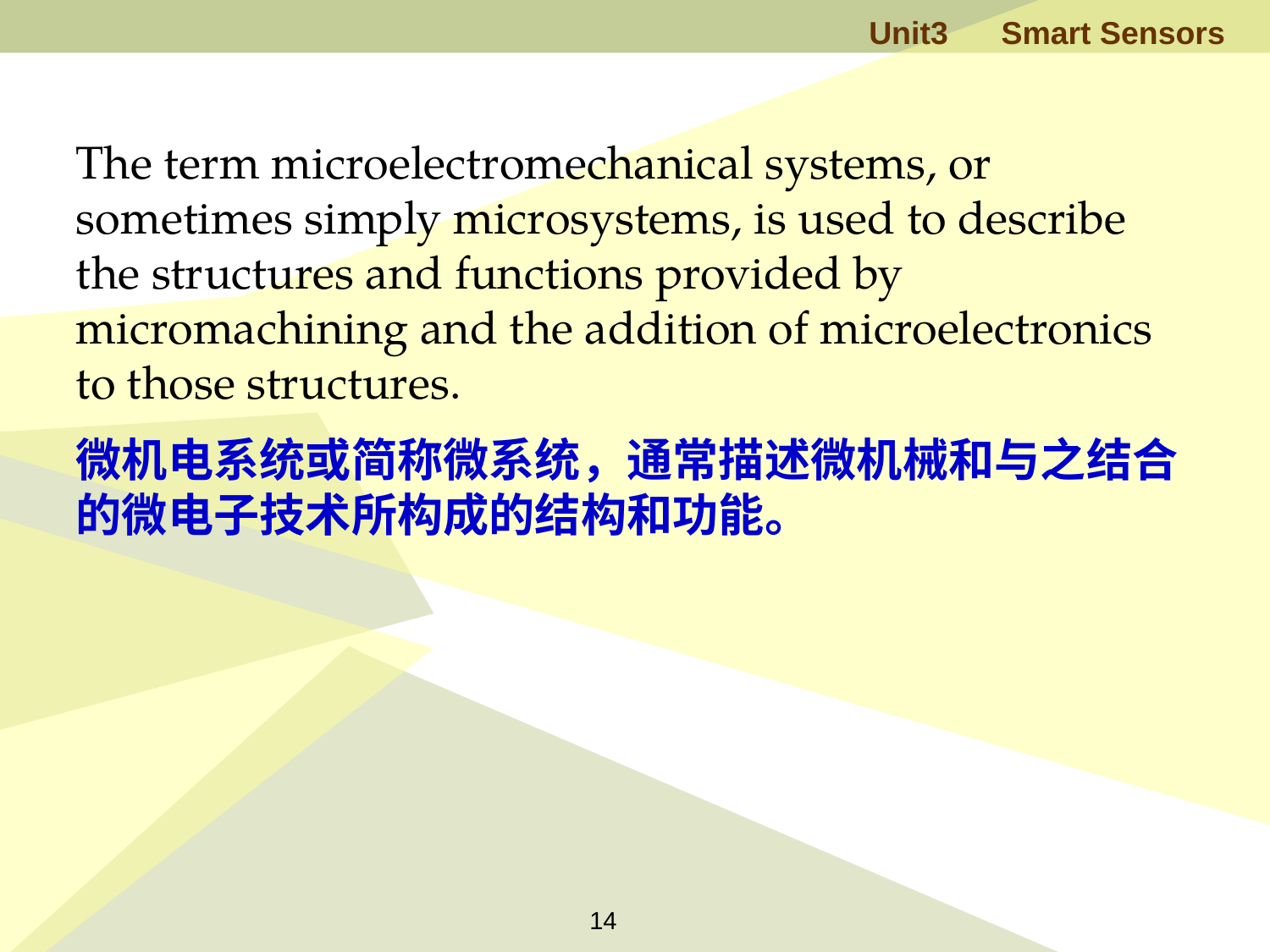

The term microelectromechanical systems, or sometimes simply microsystems, is used to describe the structures and functions provided by micromachining and the addition of microelectronics to those structures.
微机电系统或简称微系统，通常描述微机械和与之结合的微电子技术所构成的结构和功能。
14